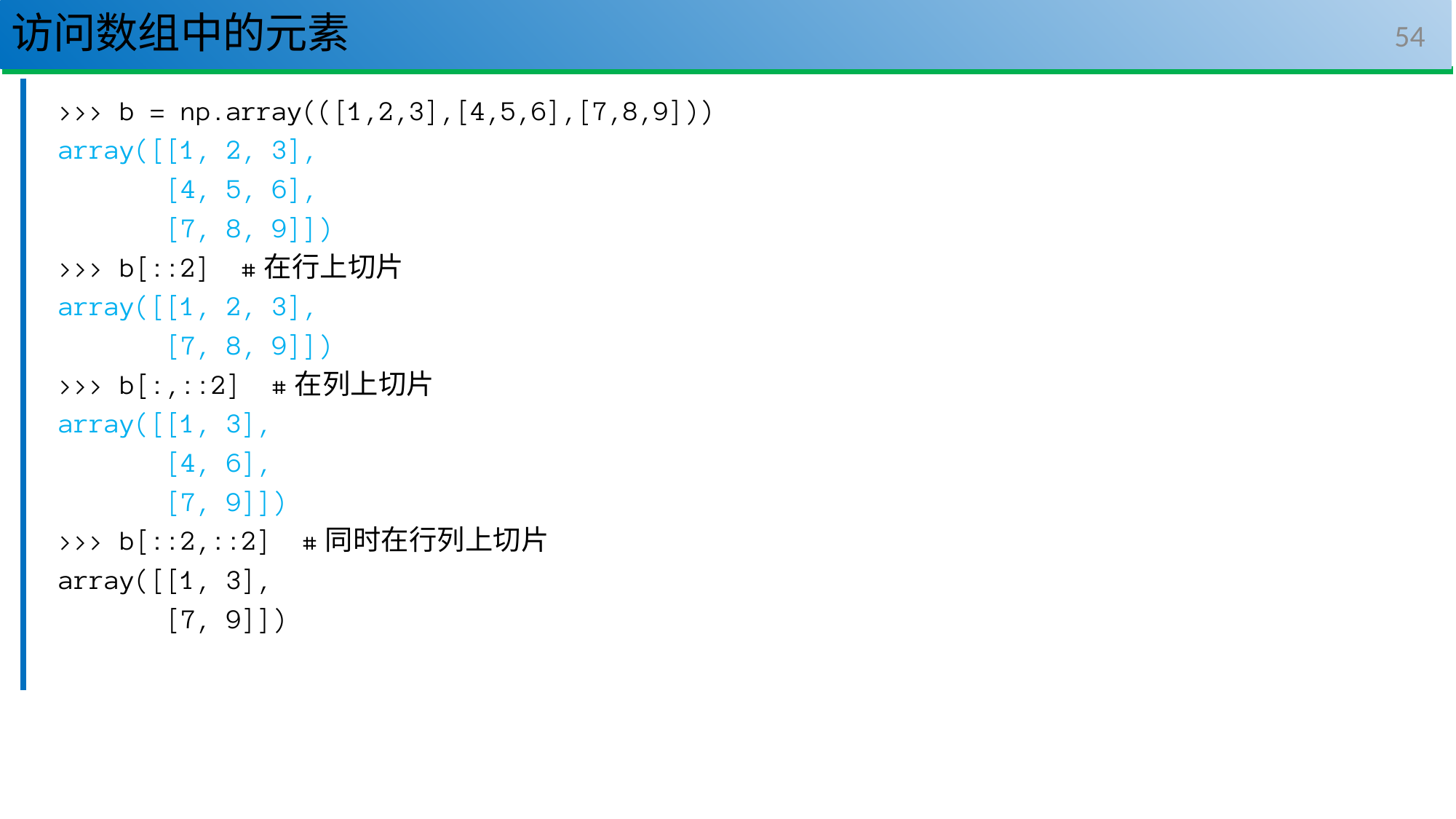

# 访问数组中的元素
54
>>> b = np.array(([1,2,3],[4,5,6],[7,8,9]))
array([[1, 2, 3],
       [4, 5, 6],
       [7, 8, 9]])
>>> b[::2]  #在行上切片
array([[1, 2, 3],
       [7, 8, 9]])
>>> b[:,::2]  #在列上切片
array([[1, 3],
       [4, 6],
       [7, 9]])
>>> b[::2,::2]  #同时在行列上切片
array([[1, 3],
       [7, 9]])